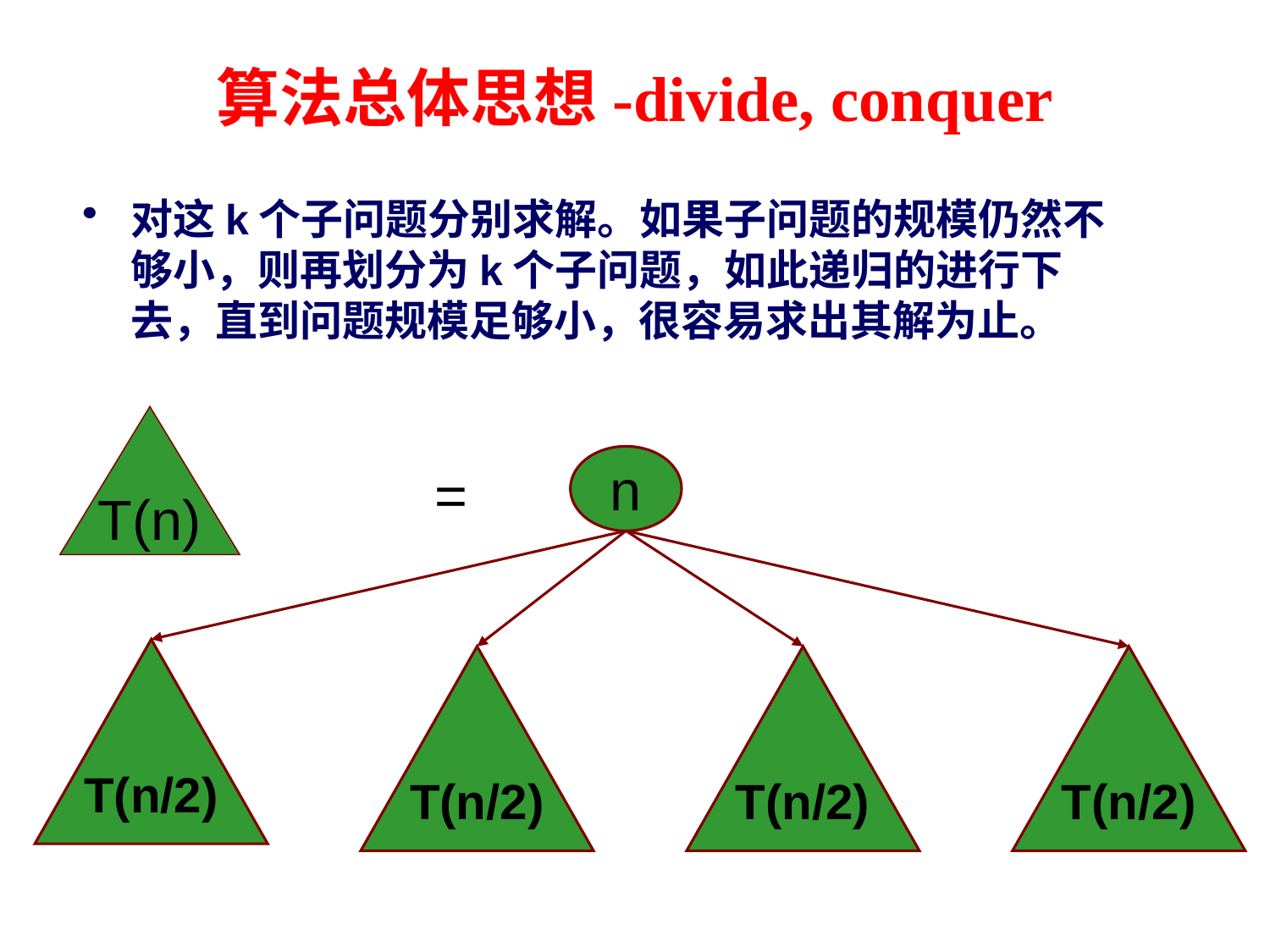

# 算法总体思想-divide, conquer
将要求解的较大规模的问题分割成k个更小规模的子问题。
对这k个子问题分别求解。如果子问题的规模仍然不够小，则再划分为k个子问题，如此递归的进行下去，直到问题规模足够小，很容易求出其解为止。

T(n)
n
=
T(n/2)
T(n/2)
T(n/2)
T(n/2)